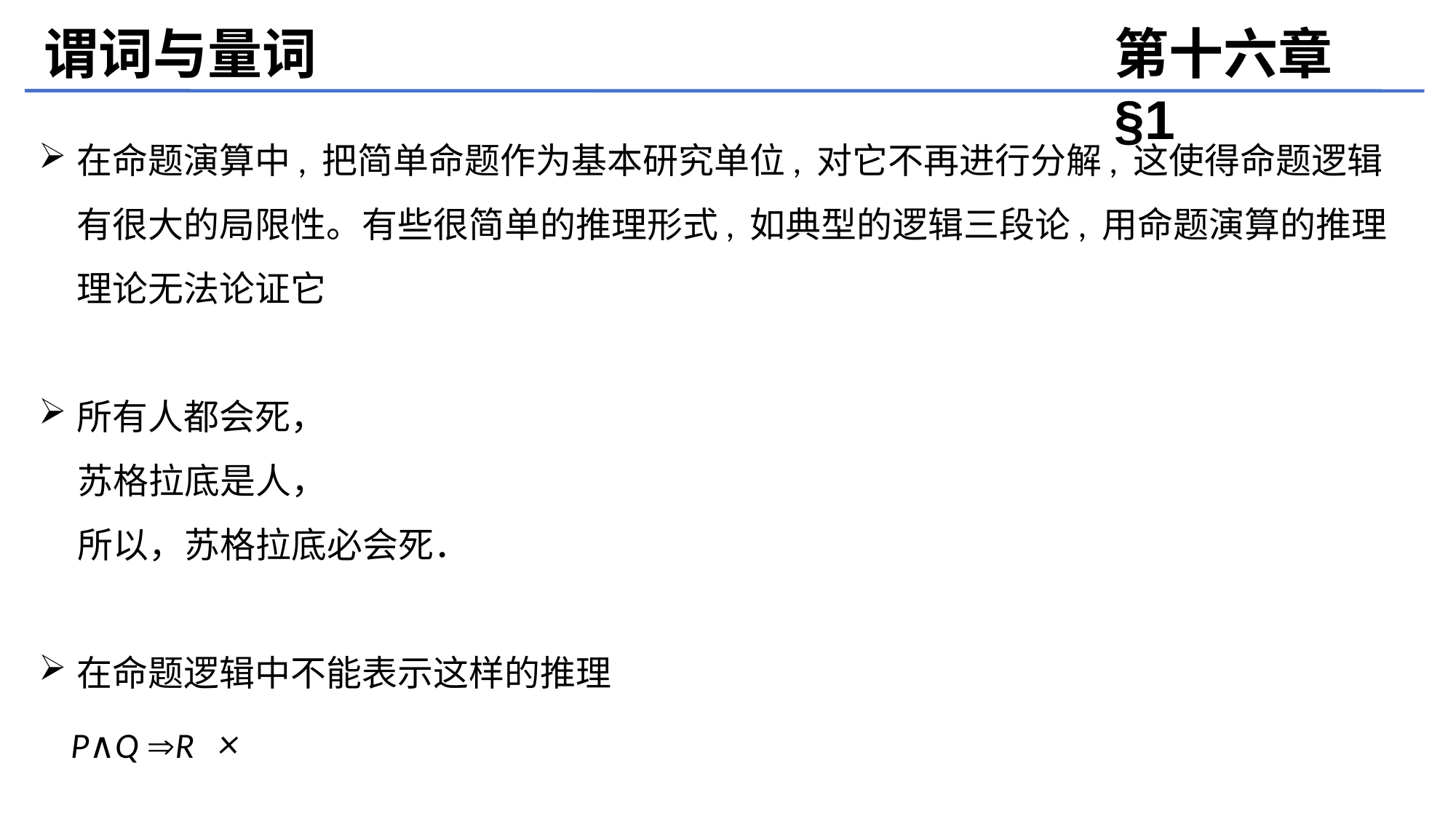

谓词与量词
第十六章 §1
在命题演算中, 把简单命题作为基本研究单位, 对它不再进行分解, 这使得命题逻辑有很大的局限性。有些很简单的推理形式, 如典型的逻辑三段论, 用命题演算的推理理论无法论证它

所有人都会死，
    苏格拉底是人，
    所以，苏格拉底必会死．

在命题逻辑中不能表示这样的推理
    P∧Q ⇒R   ×